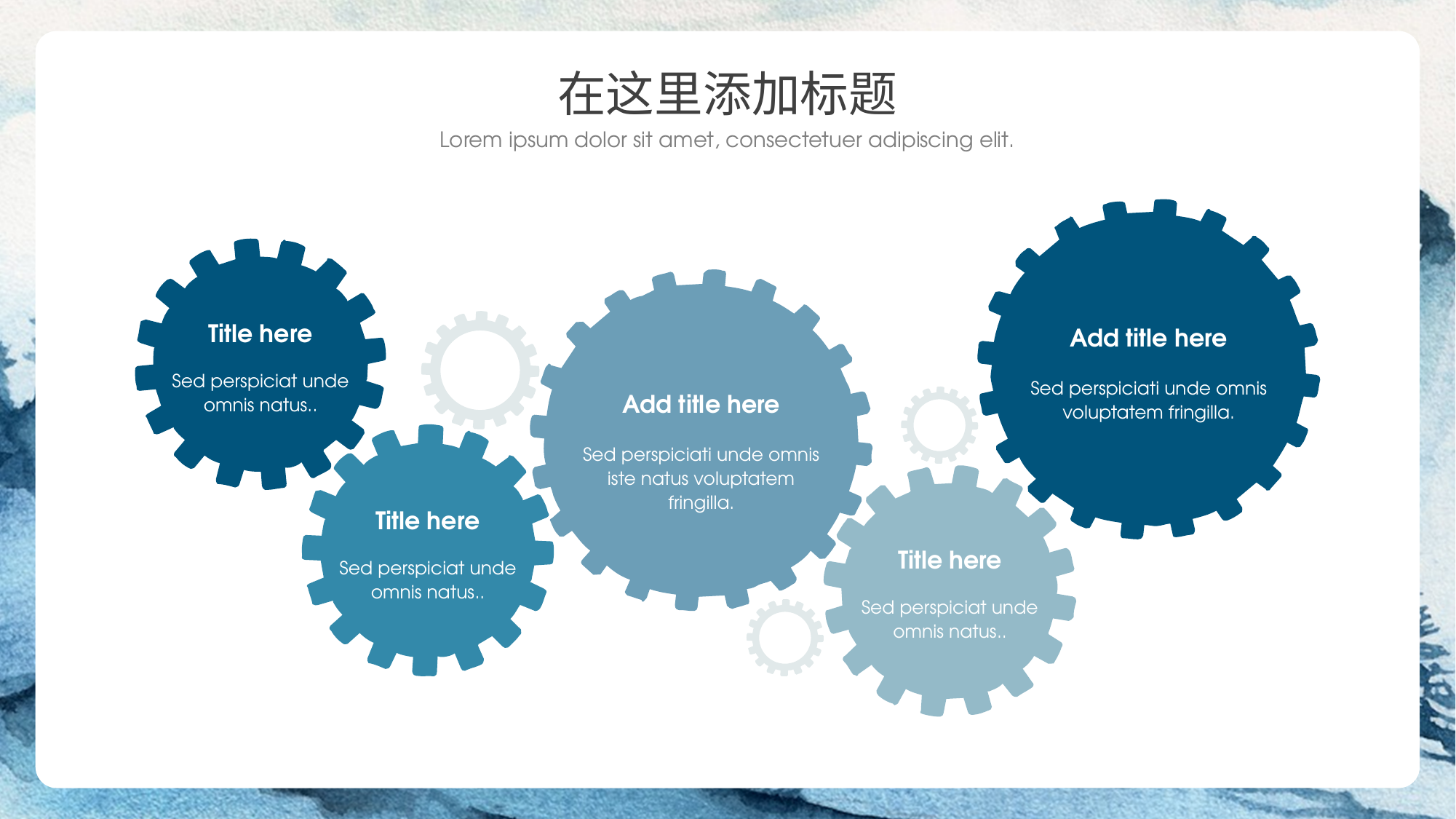

在这里添加标题
Lorem ipsum dolor sit amet, consectetuer adipiscing elit.

Title here
Add title here
Sed perspiciat unde omnis natus..
Sed perspiciati unde omnis voluptatem fringilla.
Add title here

Sed perspiciati unde omnis iste natus voluptatem fringilla.

Title here
Title here
Sed perspiciat unde omnis natus..
Sed perspiciat unde omnis natus..